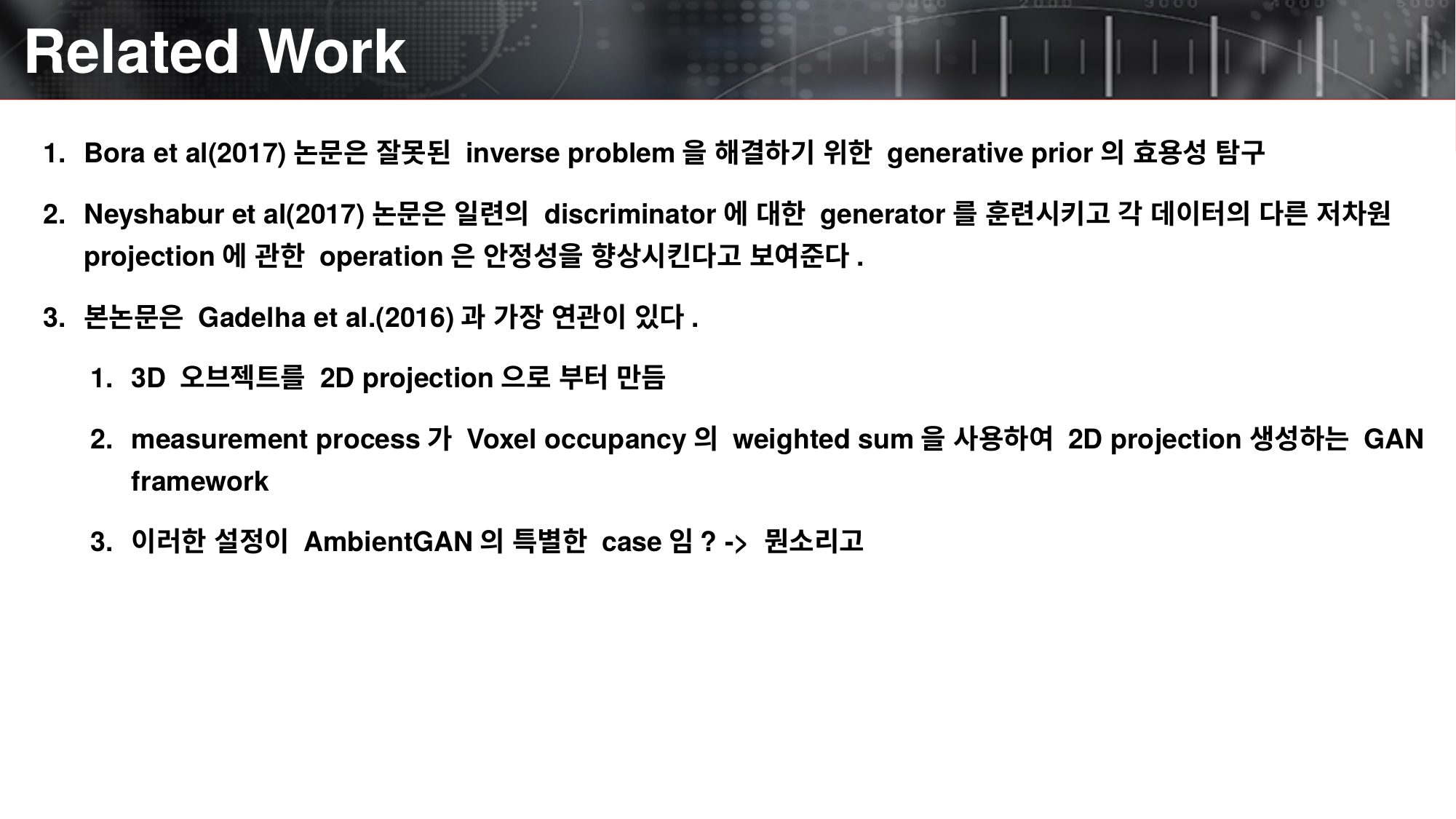

# Related Work
Bora et al(2017)논문은 잘못된 inverse problem을 해결하기 위한 generative prior의 효용성 탐구
Neyshabur et al(2017)논문은 일련의 discriminator에 대한 generator를 훈련시키고 각 데이터의 다른 저차원 projection에 관한 operation은 안정성을 향상시킨다고 보여준다.
본논문은 Gadelha et al.(2016)과 가장 연관이 있다.
3D 오브젝트를 2D projection으로 부터 만듬
measurement process가 Voxel occupancy의 weighted sum을 사용하여 2D projection생성하는 GAN framework
이러한 설정이 AmbientGAN의 특별한 case임? -> 뭔소리고